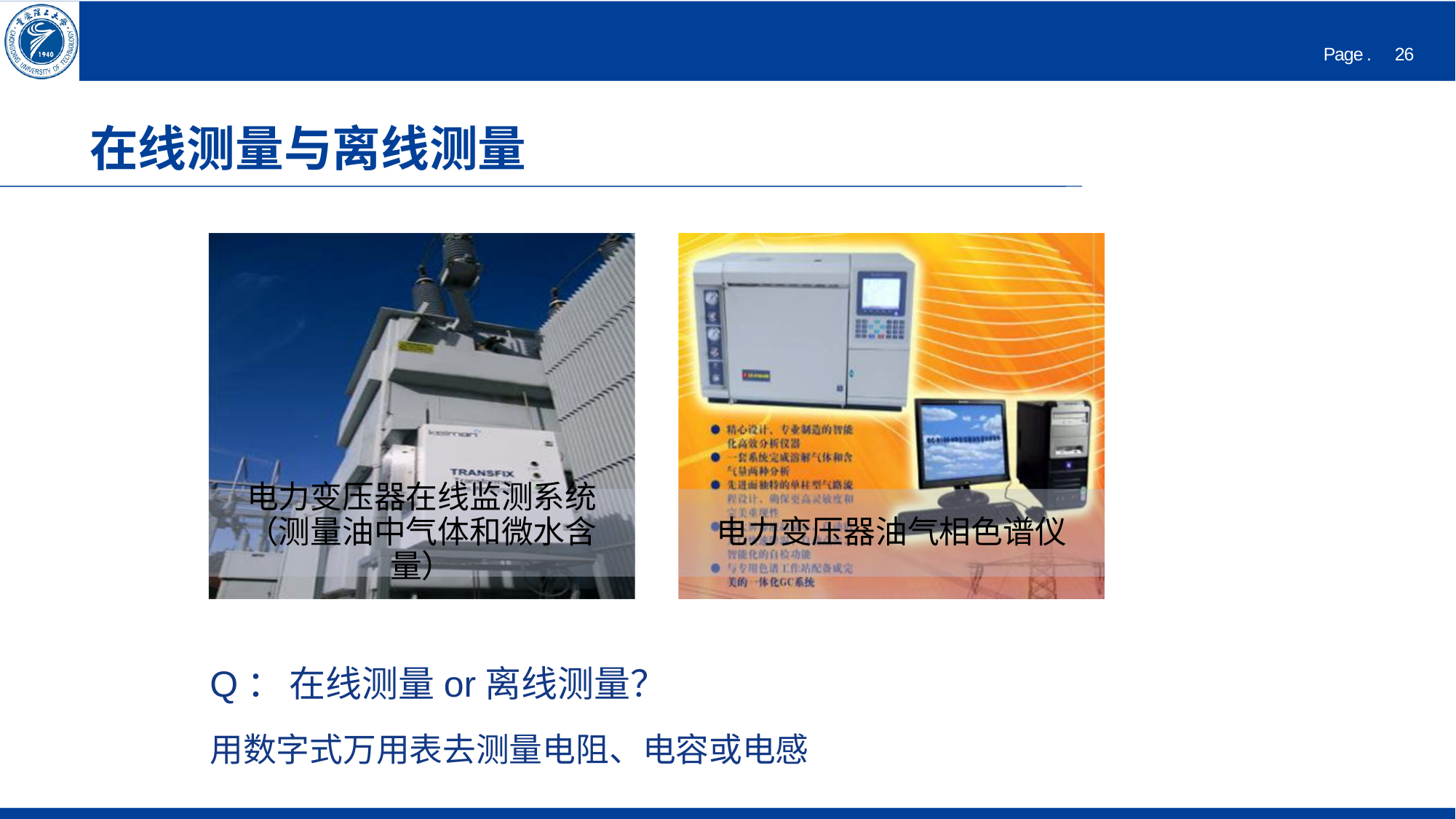

# 在线测量与离线测量
电力变压器在线监测系统（测量油中气体和微水含量）
电力变压器油气相色谱仪
Q： 在线测量or离线测量？
用数字式万用表去测量电阻、电容或电感